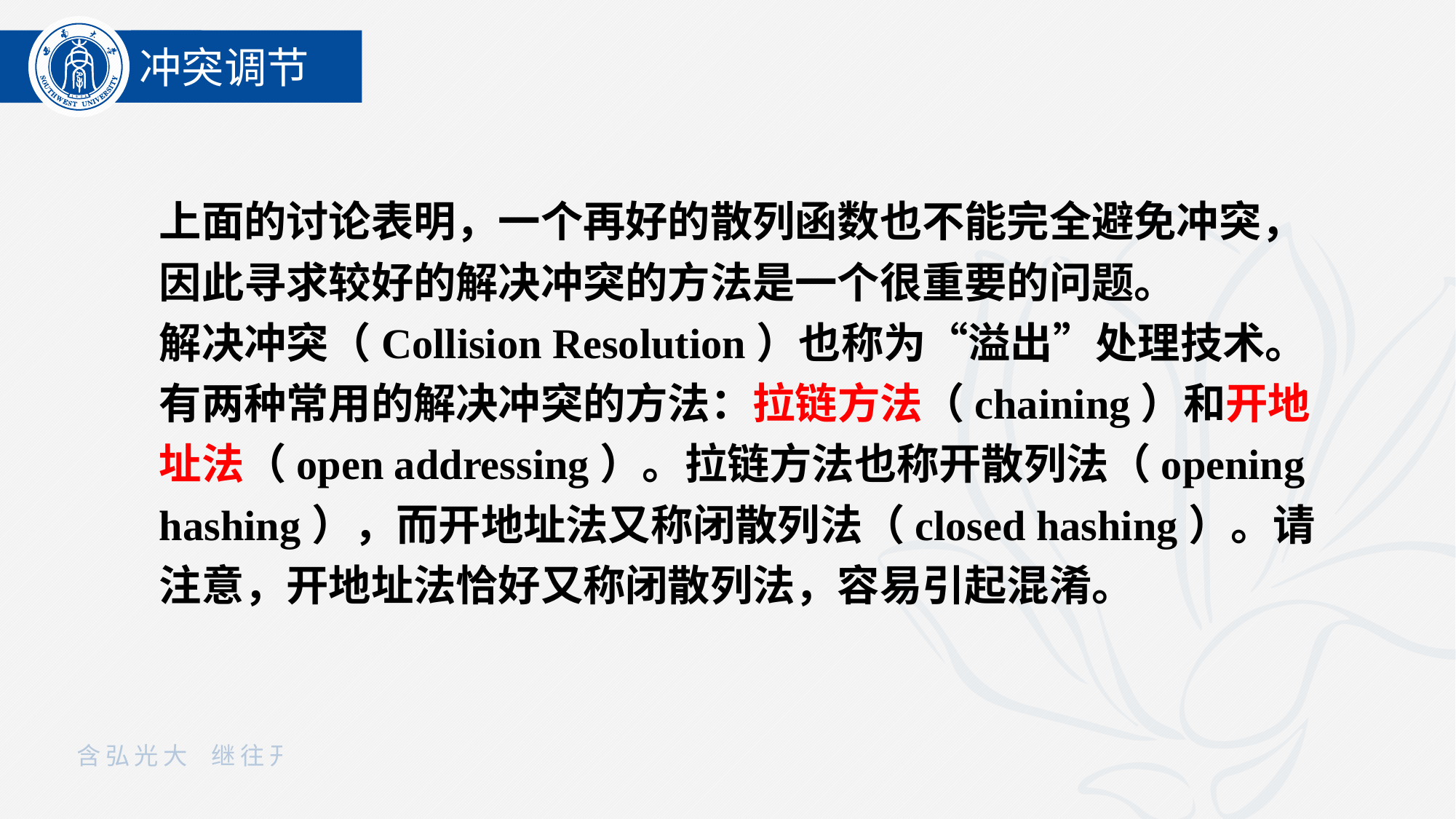

冲突调节
上面的讨论表明，一个再好的散列函数也不能完全避免冲突，因此寻求较好的解决冲突的方法是一个很重要的问题。
解决冲突（Collision Resolution）也称为“溢出”处理技术。有两种常用的解决冲突的方法：拉链方法（chaining）和开地址法（open addressing）。拉链方法也称开散列法（opening hashing），而开地址法又称闭散列法（closed hashing）。请注意，开地址法恰好又称闭散列法，容易引起混淆。